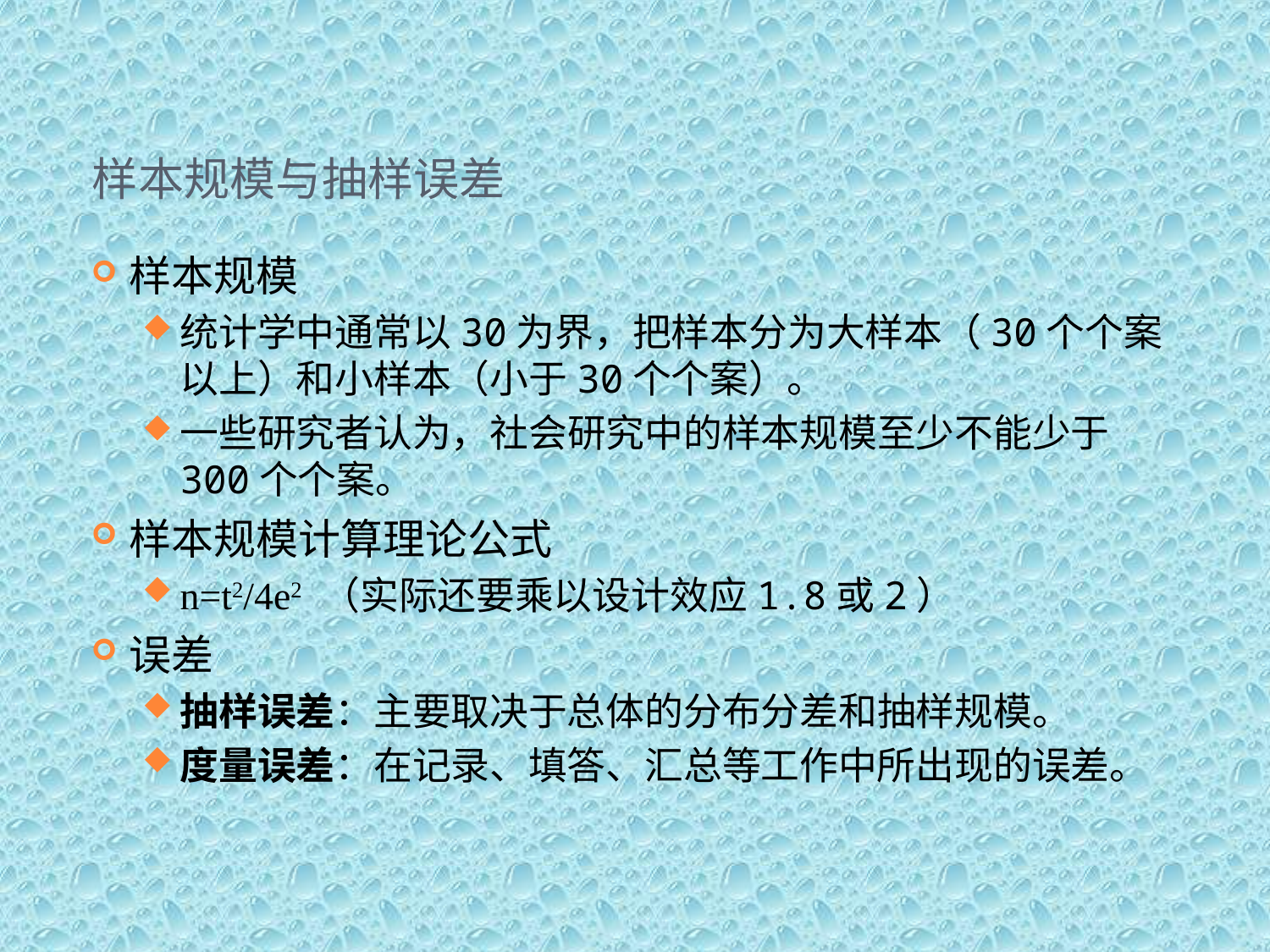

# 样本规模与抽样误差
样本规模
统计学中通常以30为界，把样本分为大样本（30个个案以上）和小样本（小于30个个案）。
一些研究者认为，社会研究中的样本规模至少不能少于300个个案。
样本规模计算理论公式
n=t2/4e2  （实际还要乘以设计效应1.8或2）
误差
抽样误差：主要取决于总体的分布分差和抽样规模。
度量误差：在记录、填答、汇总等工作中所出现的误差。